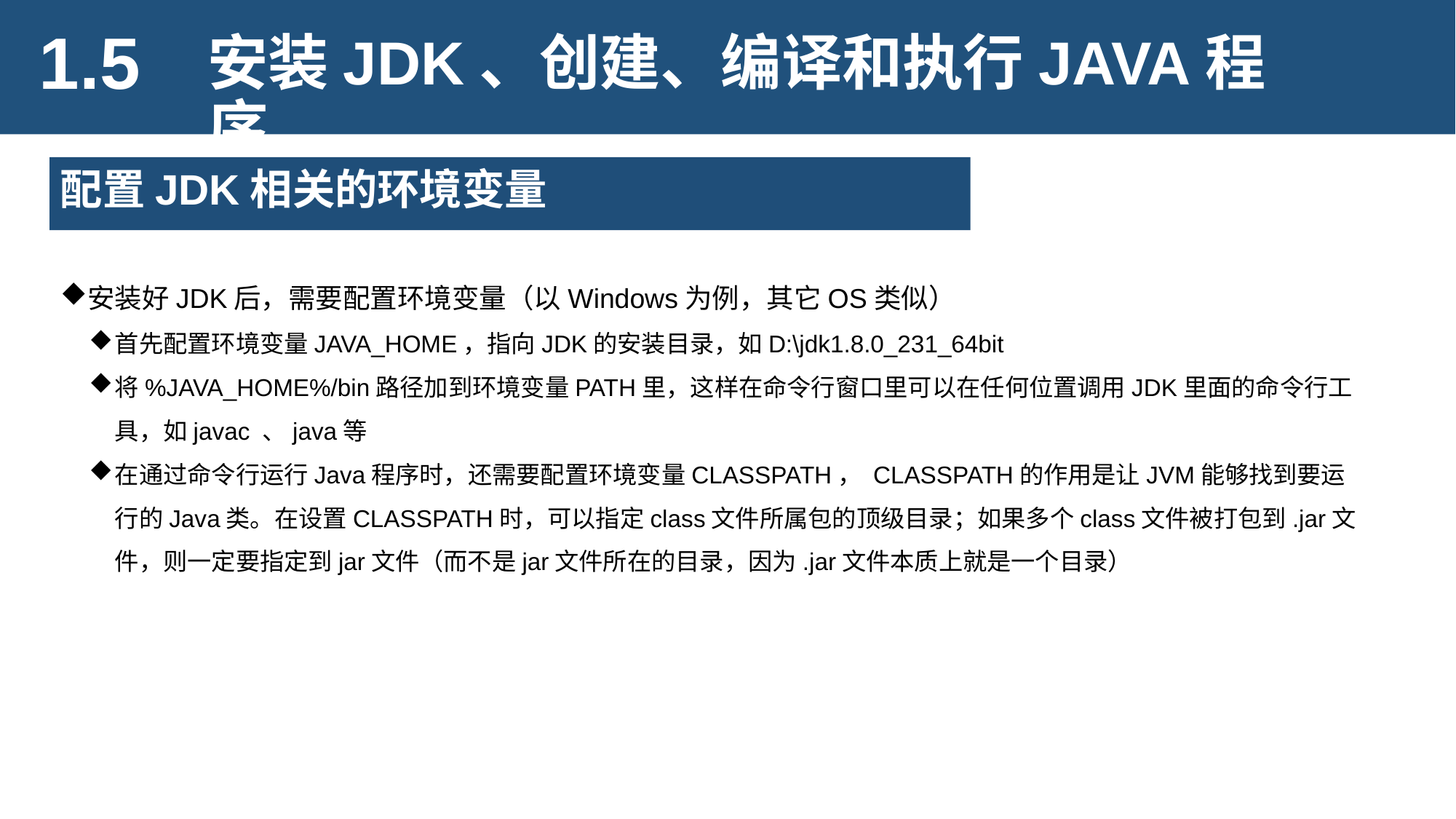

1.5
安装JDK、创建、编译和执行JAVA程序
配置JDK相关的环境变量
安装好JDK后，需要配置环境变量（以Windows为例，其它OS类似）
首先配置环境变量JAVA_HOME，指向JDK的安装目录，如D:\jdk1.8.0_231_64bit
将%JAVA_HOME%/bin路径加到环境变量PATH里，这样在命令行窗口里可以在任何位置调用JDK里面的命令行工具，如javac 、java等
在通过命令行运行Java程序时，还需要配置环境变量CLASSPATH， CLASSPATH的作用是让JVM能够找到要运行的Java类。在设置CLASSPATH时，可以指定class文件所属包的顶级目录；如果多个class文件被打包到.jar文件，则一定要指定到jar文件（而不是jar文件所在的目录，因为.jar文件本质上就是一个目录）